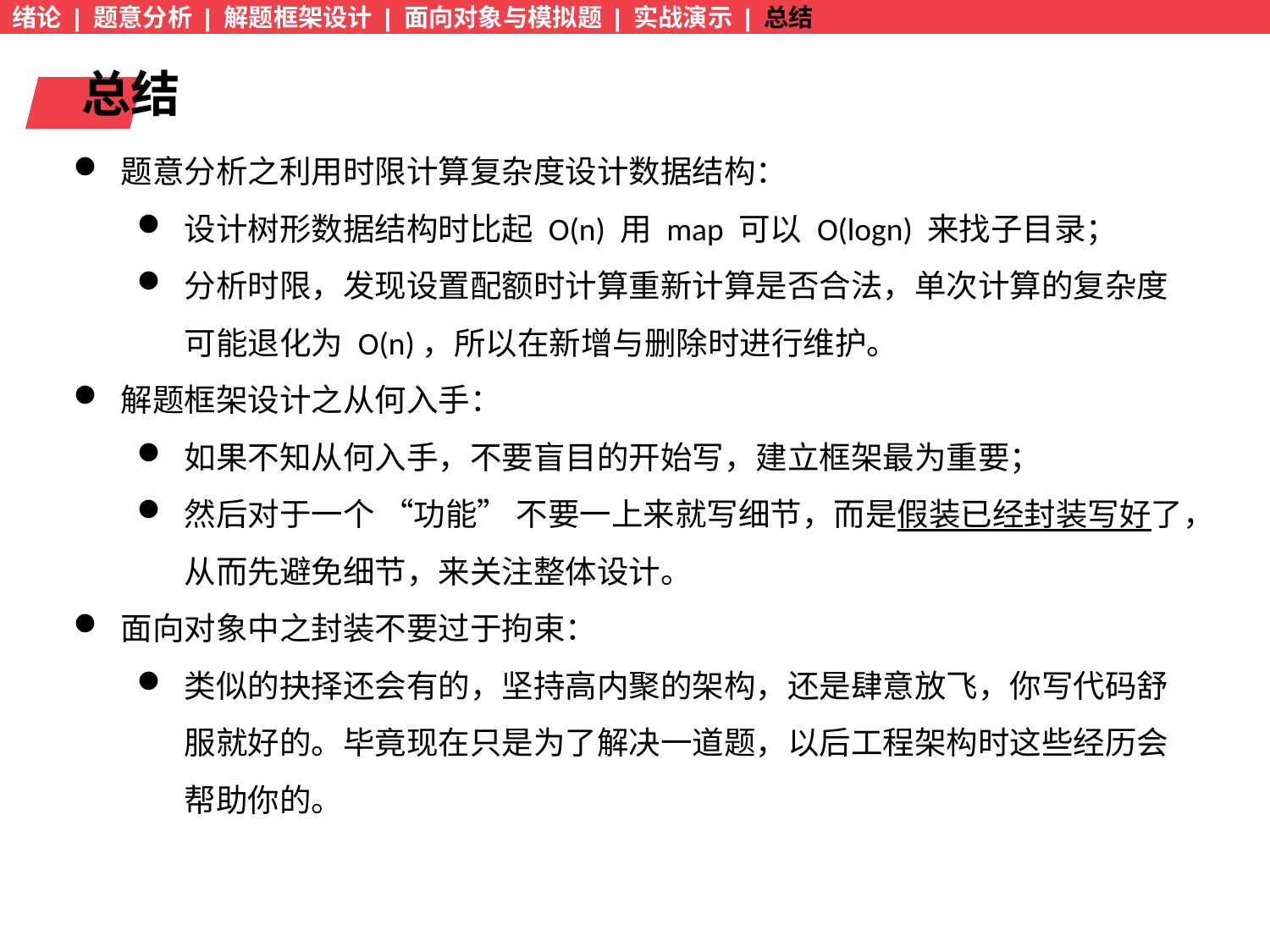

绪论 | 题意分析 | 解题框架设计 | 面向对象与模拟题 | 实战演示 | 总结
总结

题意分析之利用时限计算复杂度设计数据结构：
设计树形数据结构时比起 O(n) 用 map 可以 O(logn) 来找子目录；
分析时限，发现设置配额时计算重新计算是否合法，单次计算的复杂度可能退化为 O(n)，所以在新增与删除时进行维护。
解题框架设计之从何入手：
如果不知从何入手，不要盲目的开始写，建立框架最为重要；
然后对于一个 “功能” 不要一上来就写细节，而是假装已经封装写好了，从而先避免细节，来关注整体设计。
面向对象中之封装不要过于拘束：
类似的抉择还会有的，坚持高内聚的架构，还是肆意放飞，你写代码舒服就好的。毕竟现在只是为了解决一道题，以后工程架构时这些经历会帮助你的。

32